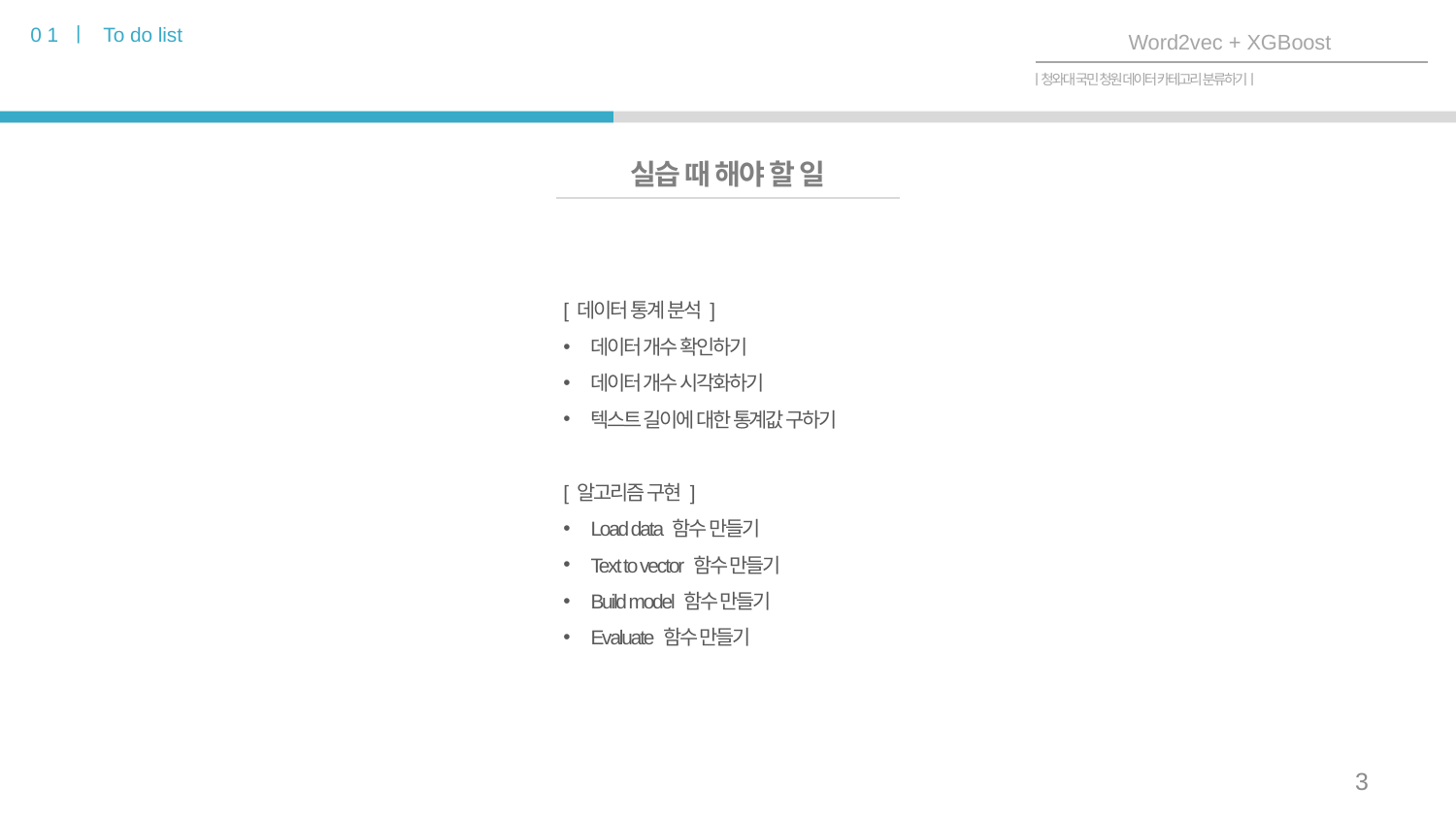

0 1 ㅣ  To do list
Word2vec + XGBoost
ㅣ청와대 국민 청원 데이터 카테고리 분류하기ㅣ

실습 때 해야 할 일
[ 데이터 통계 분석 ]
데이터 개수 확인하기
데이터 개수 시각화하기
텍스트 길이에 대한 통계값 구하기

[ 알고리즘 구현 ]
Load data 함수 만들기
Text to vector 함수 만들기
Build model 함수 만들기
Evaluate 함수 만들기
3